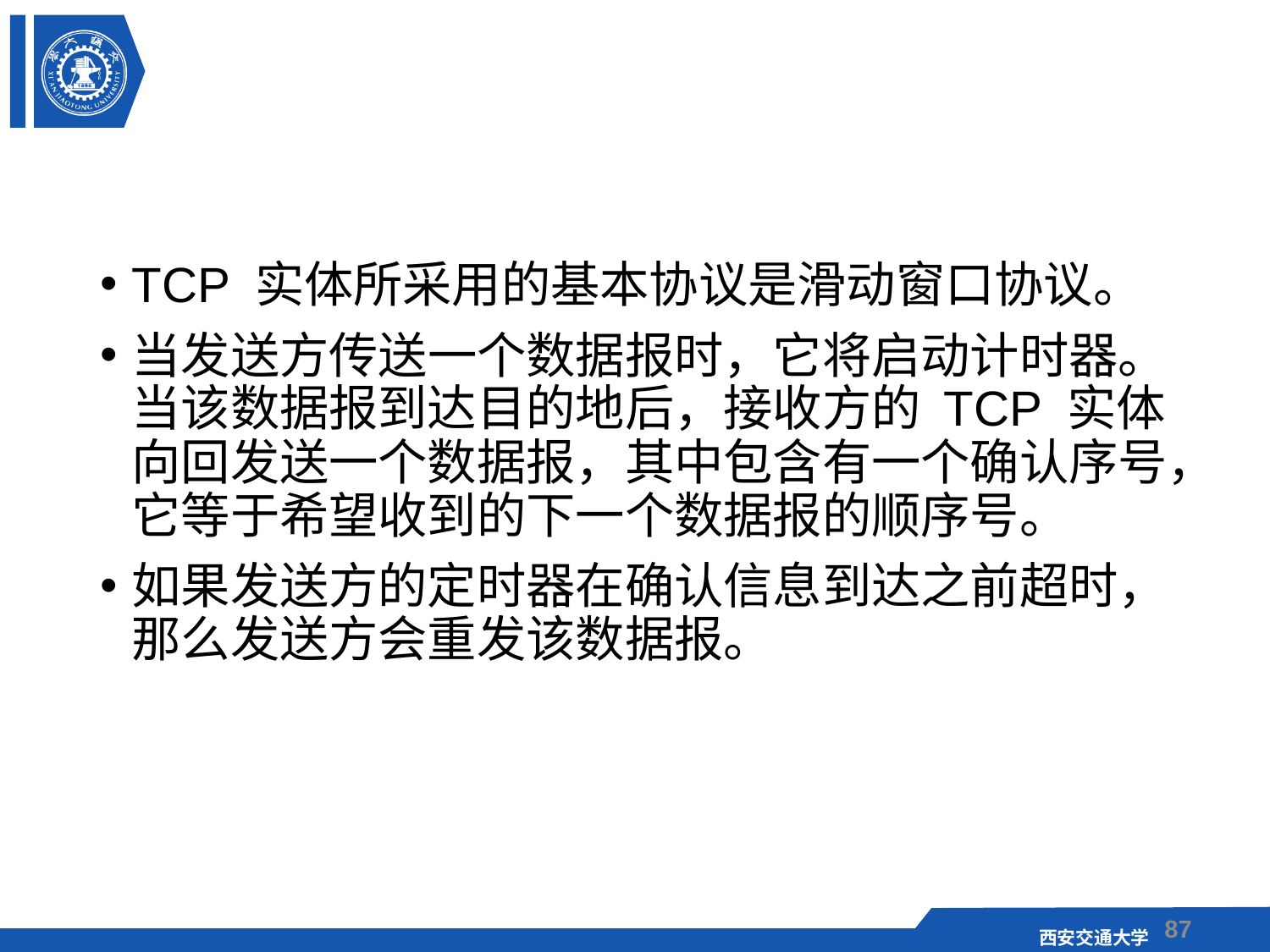

#
TCP 实体所采用的基本协议是滑动窗口协议。
当发送方传送一个数据报时，它将启动计时器。当该数据报到达目的地后，接收方的 TCP 实体向回发送一个数据报，其中包含有一个确认序号，它等于希望收到的下一个数据报的顺序号。
如果发送方的定时器在确认信息到达之前超时，那么发送方会重发该数据报。

87